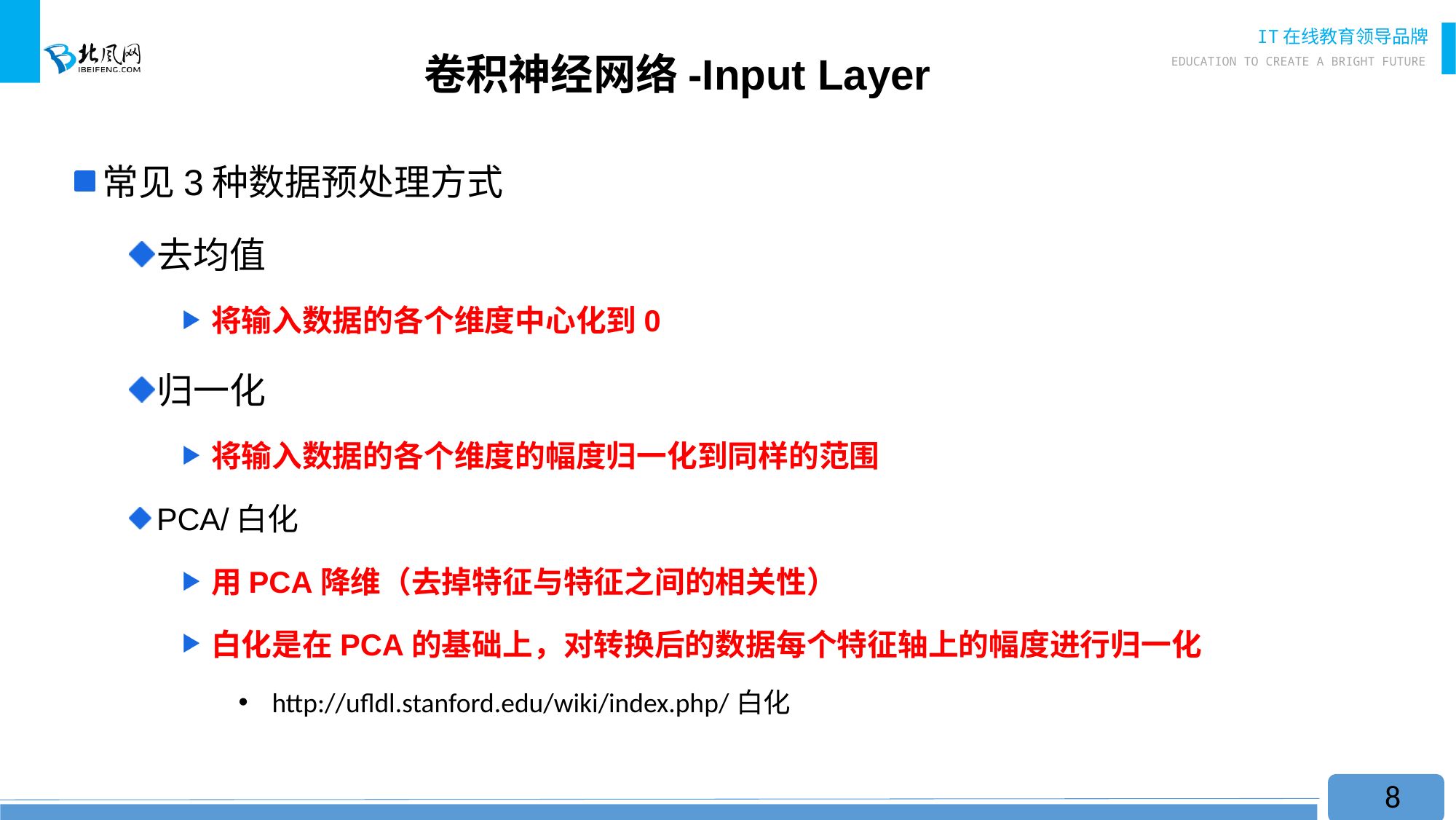

# 卷积神经网络-Input Layer
常见3种数据预处理方式
去均值
将输入数据的各个维度中心化到0
归一化
将输入数据的各个维度的幅度归一化到同样的范围
PCA/白化
用PCA降维（去掉特征与特征之间的相关性）
白化是在PCA的基础上，对转换后的数据每个特征轴上的幅度进行归一化
 http://ufldl.stanford.edu/wiki/index.php/白化